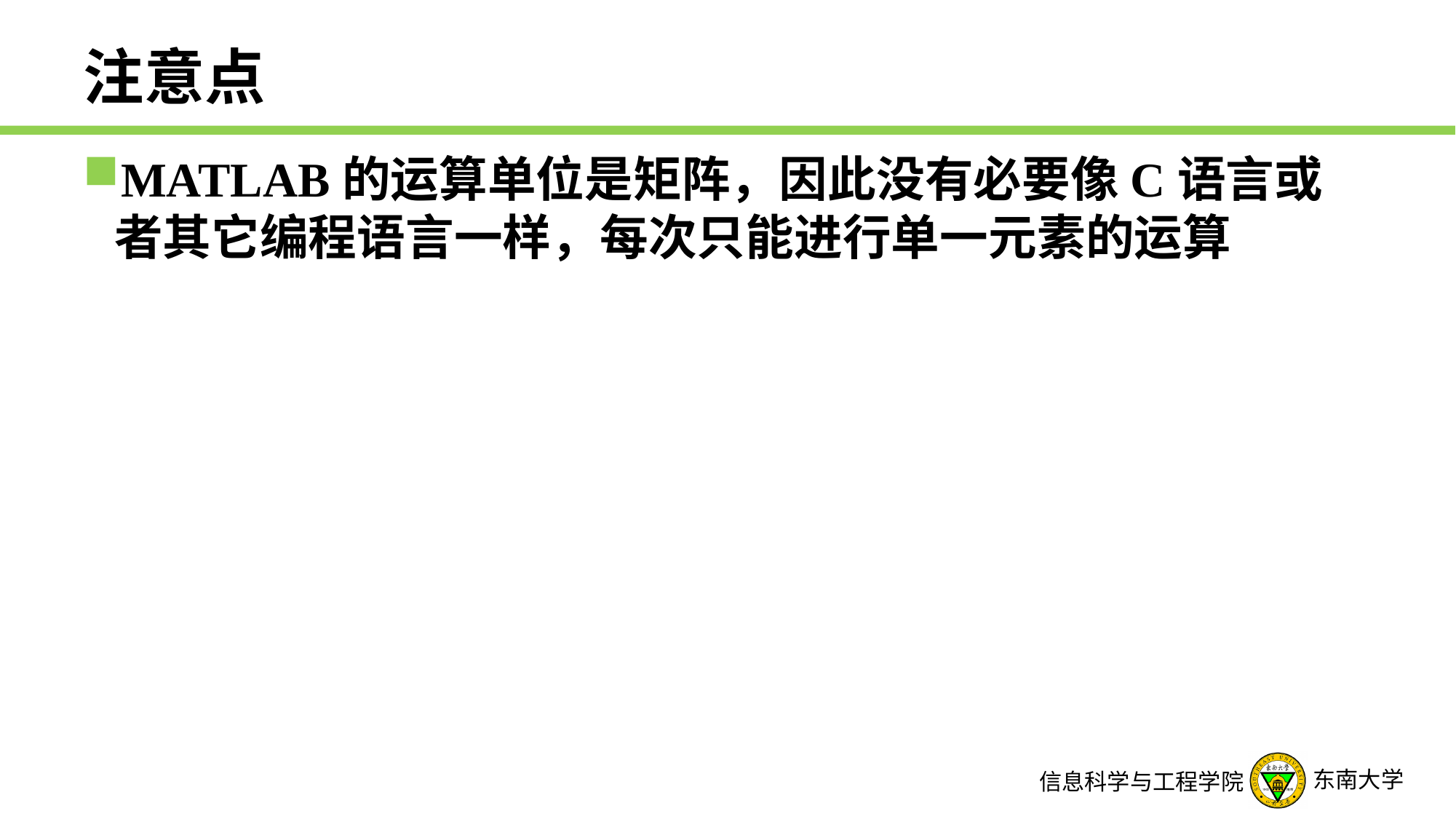

# 注意点
MATLAB的运算单位是矩阵，因此没有必要像C语言或者其它编程语言一样，每次只能进行单一元素的运算